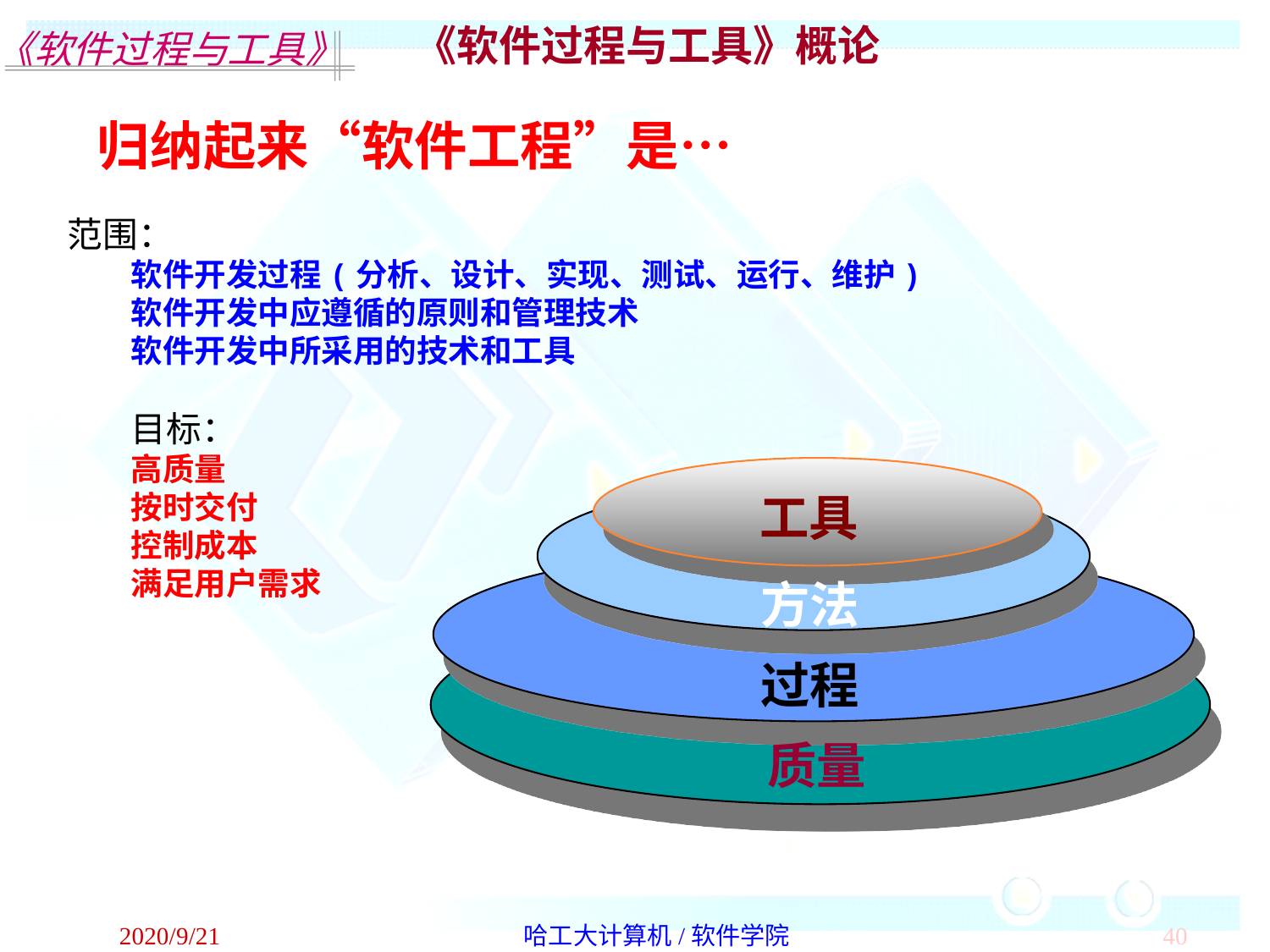

《软件过程与工具》概论
归纳起来“软件工程”是…
范围：
软件开发过程(分析、设计、实现、测试、运行、维护)
软件开发中应遵循的原则和管理技术
软件开发中所采用的技术和工具

目标：
高质量
按时交付
控制成本
满足用户需求

工具

 工具
方法
 过程
质量